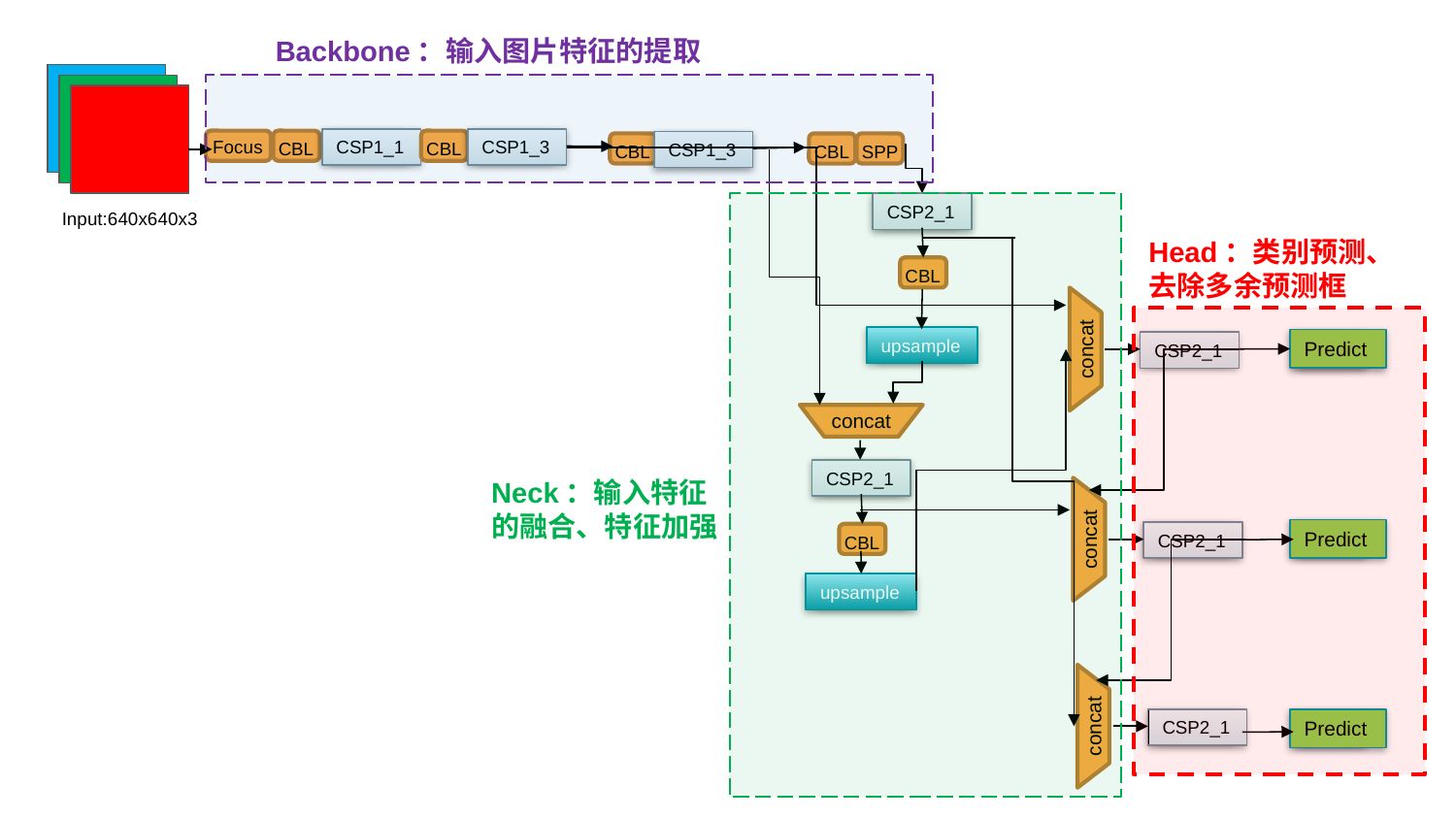

Backbone：输入图片特征的提取

Focus
CSP1_1

CSP1_3

CBL

CBL

CSP1_3

CBL

CBL

SPP

CSP2_1

CBL

Input:640x640x3
concat

CSP2_1

Predict

concat

CSP2_1

Predict

concat

CSP2_1

Predict

upsample

concat

CSP2_1

CBL

upsample

Head：类别预测、
去除多余预测框

Neck：输入特征
的融合、特征加强